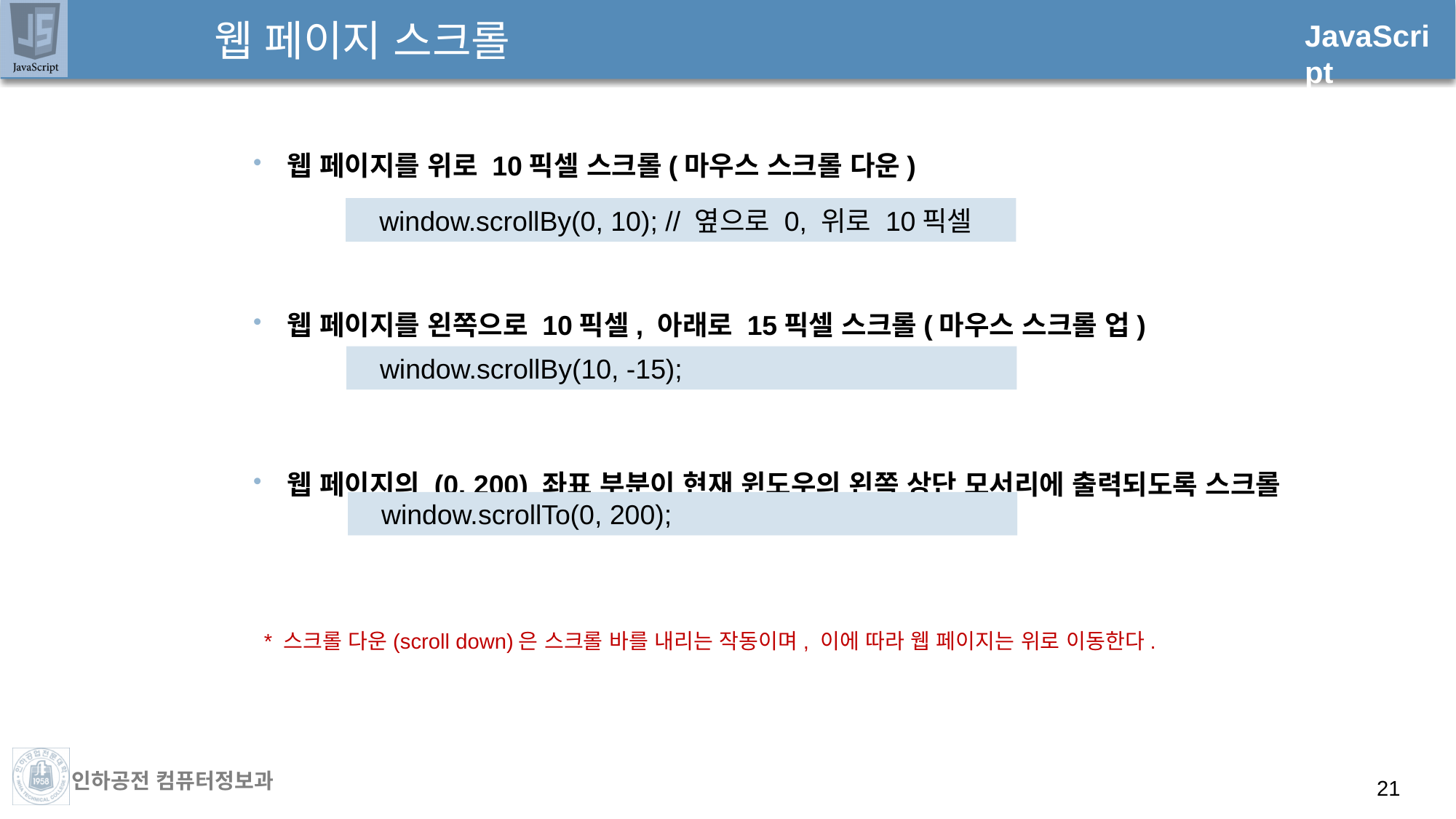

# 웹 페이지 스크롤
웹 페이지를 위로 10픽셀 스크롤(마우스 스크롤 다운)

웹 페이지를 왼쪽으로 10픽셀, 아래로 15픽셀 스크롤(마우스 스크롤 업)

웹 페이지의 (0, 200) 좌표 부분이 현재 윈도우의 왼쪽 상단 모서리에 출력되도록 스크롤

window.scrollBy(0, 10); // 옆으로 0, 위로 10픽셀
window.scrollBy(10, -15);
window.scrollTo(0, 200);
* 스크롤 다운(scroll down)은 스크롤 바를 내리는 작동이며, 이에 따라 웹 페이지는 위로 이동한다.